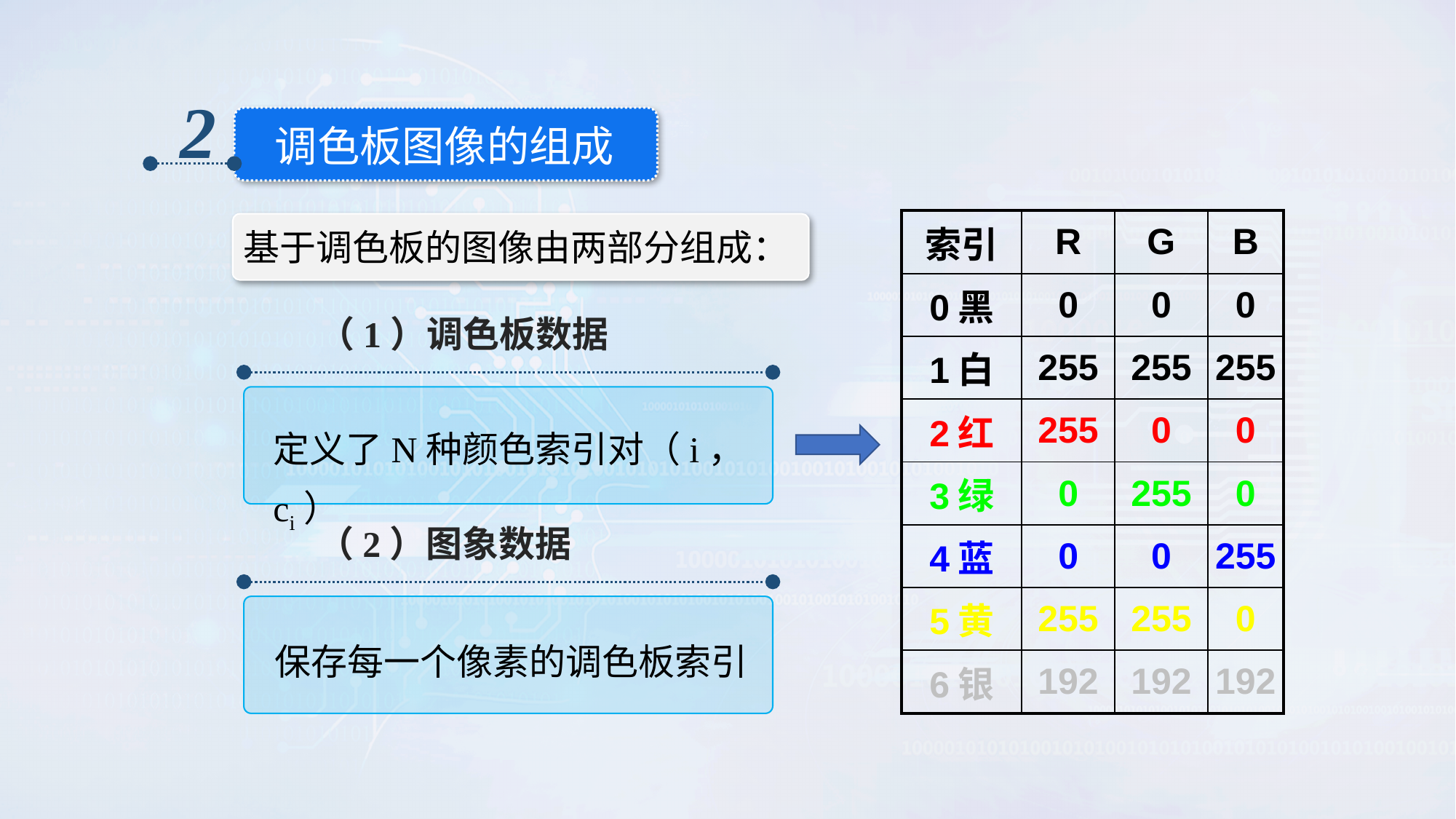

2

调色板图像的组成
| 索引 | R | G | B |
| --- | --- | --- | --- |
| 0黑 | 0 | 0 | 0 |
| 1白 | 255 | 255 | 255 |
| 2红 | 255 | 0 | 0 |
| 3绿 | 0 | 255 | 0 |
| 4蓝 | 0 | 0 | 255 |
| 5黄 | 255 | 255 | 0 |
| 6银 | 192 | 192 | 192 |

基于调色板的图像由两部分组成：
（1）调色板数据

定义了N种颜色索引对（i，ci）

（2）图象数据

保存每一个像素的调色板索引